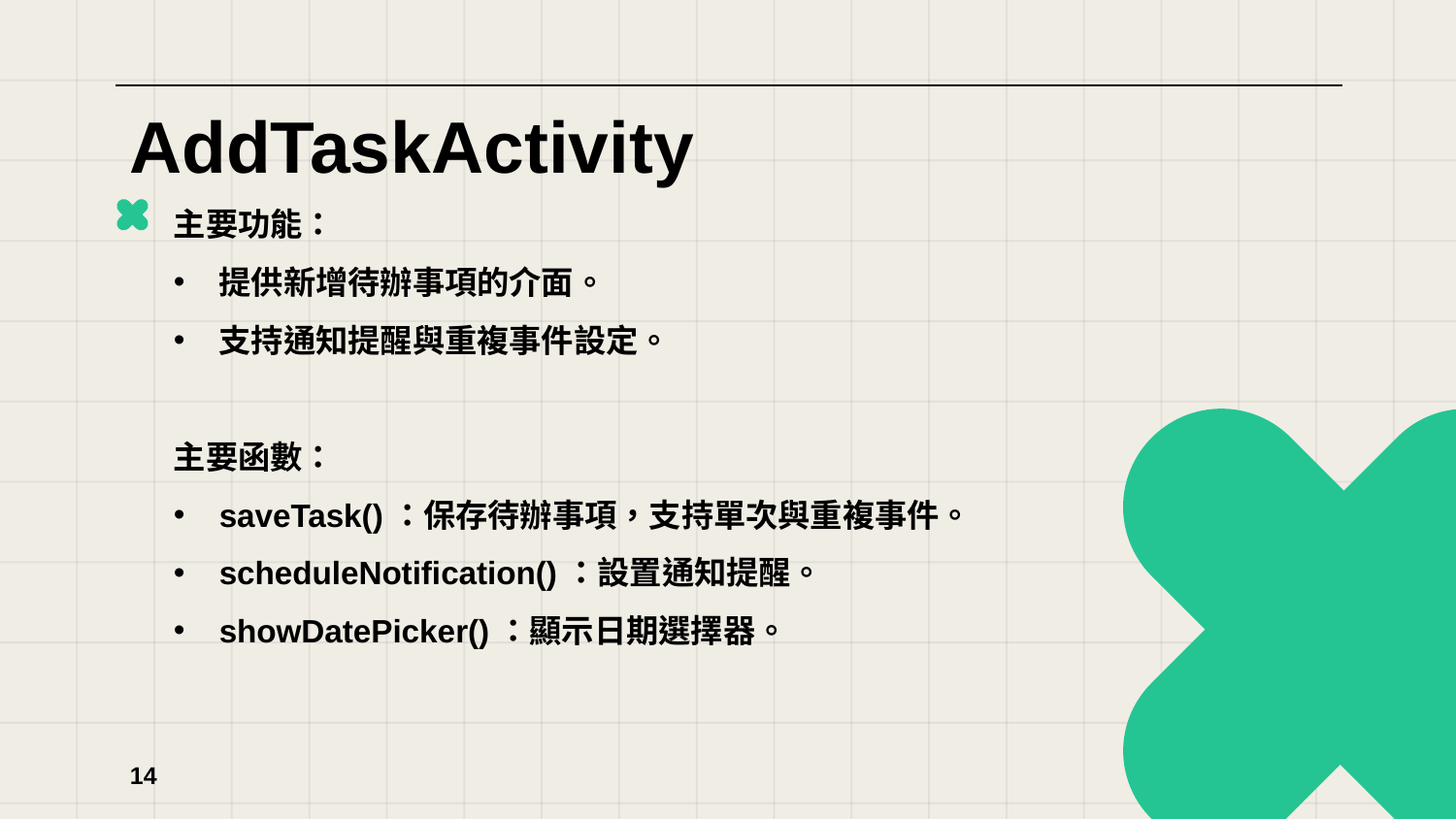

# AddTaskActivity
主要功能：
提供新增待辦事項的介面。
支持通知提醒與重複事件設定。

主要函數：
saveTask()：保存待辦事項，支持單次與重複事件。
scheduleNotification()：設置通知提醒。
showDatePicker()：顯示日期選擇器。

14